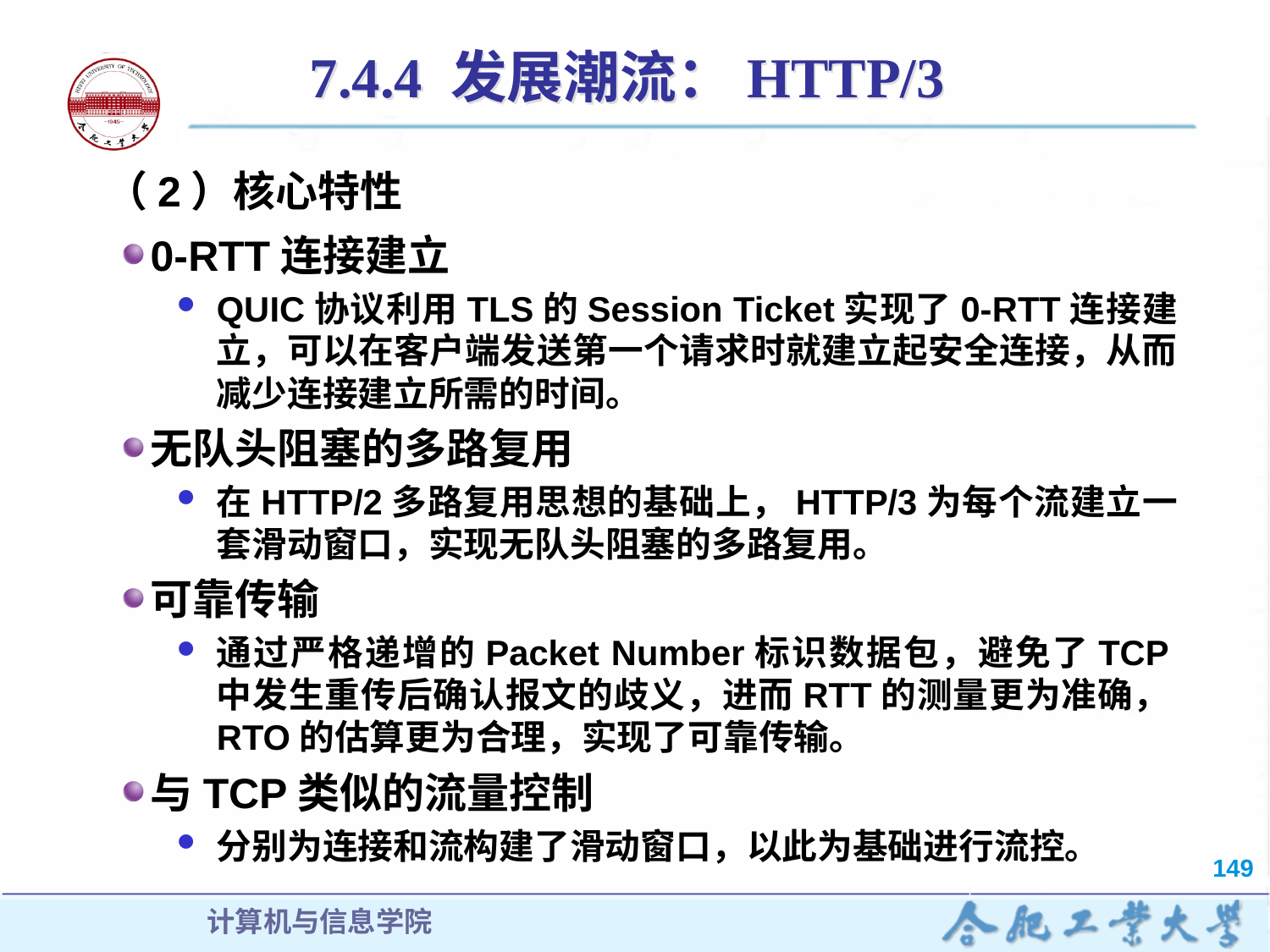

7.4.4 发展潮流：HTTP/3
（2）核心特性
0-RTT连接建立
QUIC协议利用TLS的Session Ticket实现了0-RTT连接建立，可以在客户端发送第一个请求时就建立起安全连接，从而减少连接建立所需的时间。
无队头阻塞的多路复用
在HTTP/2多路复用思想的基础上，HTTP/3为每个流建立一套滑动窗口，实现无队头阻塞的多路复用。
可靠传输
通过严格递增的Packet Number标识数据包，避免了TCP中发生重传后确认报文的歧义，进而RTT的测量更为准确，RTO的估算更为合理，实现了可靠传输。
与TCP类似的流量控制
分别为连接和流构建了滑动窗口，以此为基础进行流控。